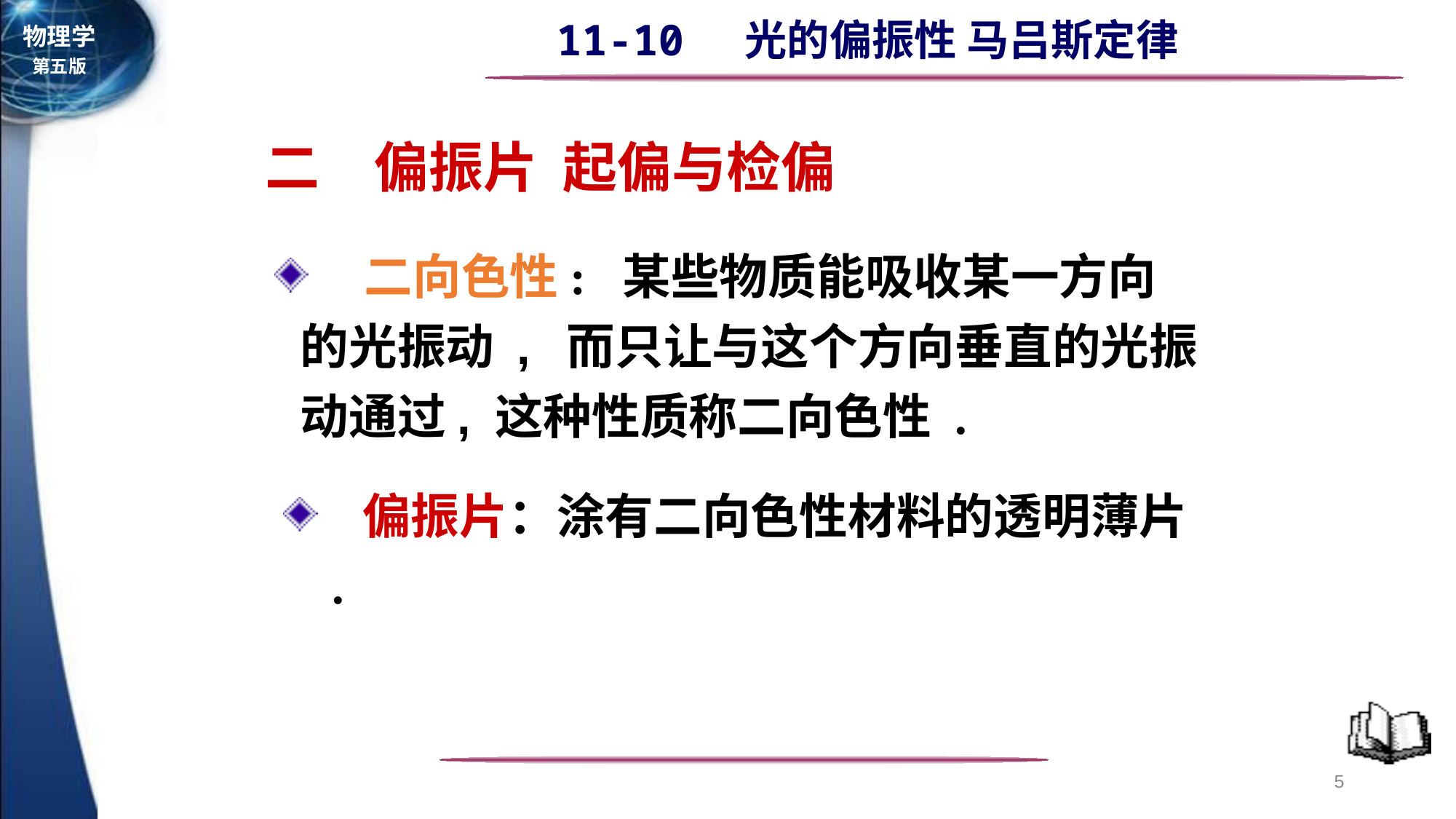

二　偏振片  起偏与检偏
    二向色性:  某些物质能吸收某一方向的光振动 ,  而只让与这个方向垂直的光振动通过, 这种性质称二向色性 .
   偏振片：涂有二向色性材料的透明薄片 .
5